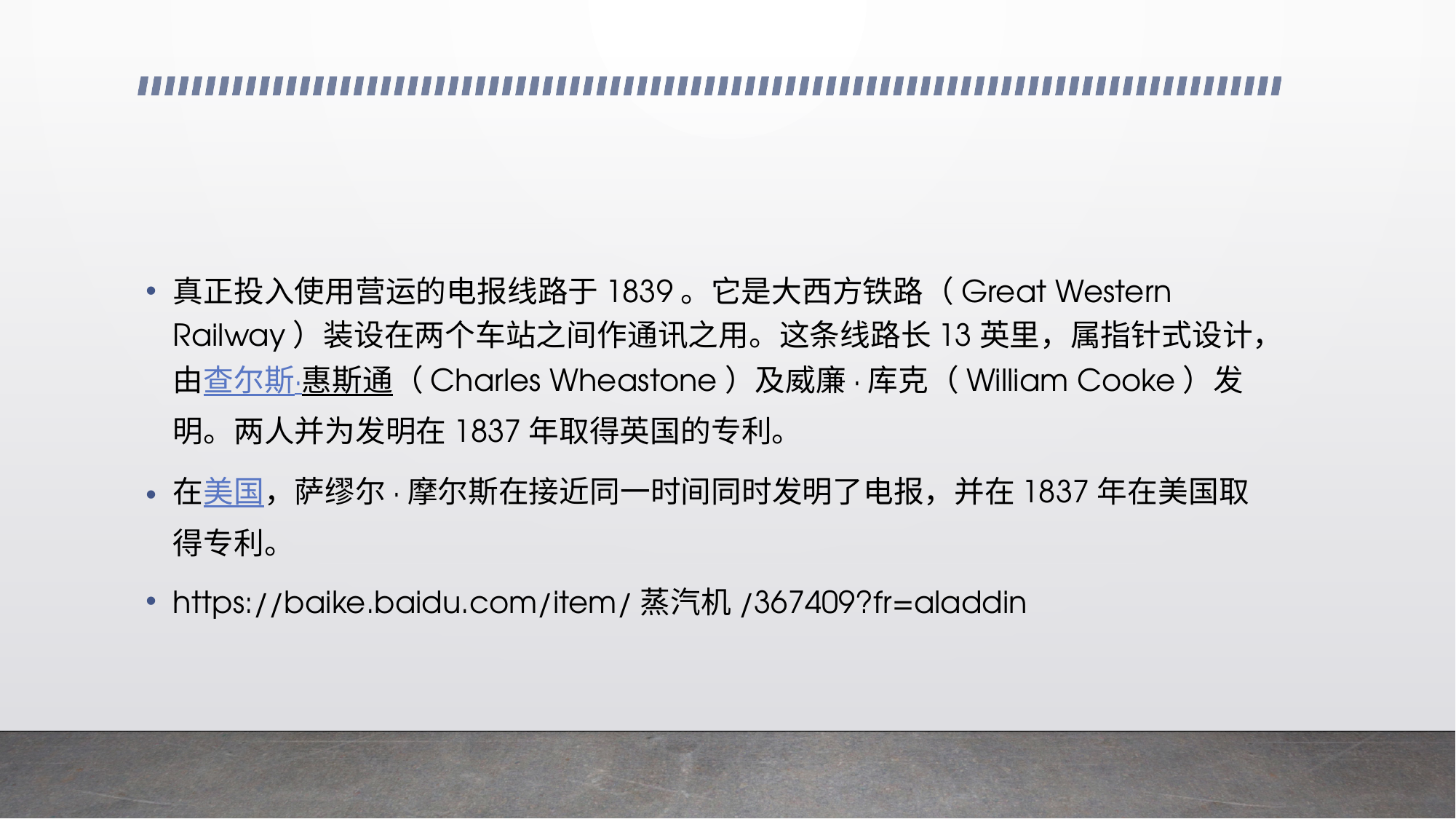

#
真正投入使用营运的电报线路于1839。它是大西方铁路（Great Western Railway）装设在两个车站之间作通讯之用。这条线路长13英里，属指针式设计，由查尔斯·惠斯通（Charles Wheastone）及威廉·库克（William Cooke）发明。两人并为发明在1837年取得英国的专利。
在美国，萨缪尔·摩尔斯在接近同一时间同时发明了电报，并在1837年在美国取得专利。
https://baike.baidu.com/item/蒸汽机/367409?fr=aladdin